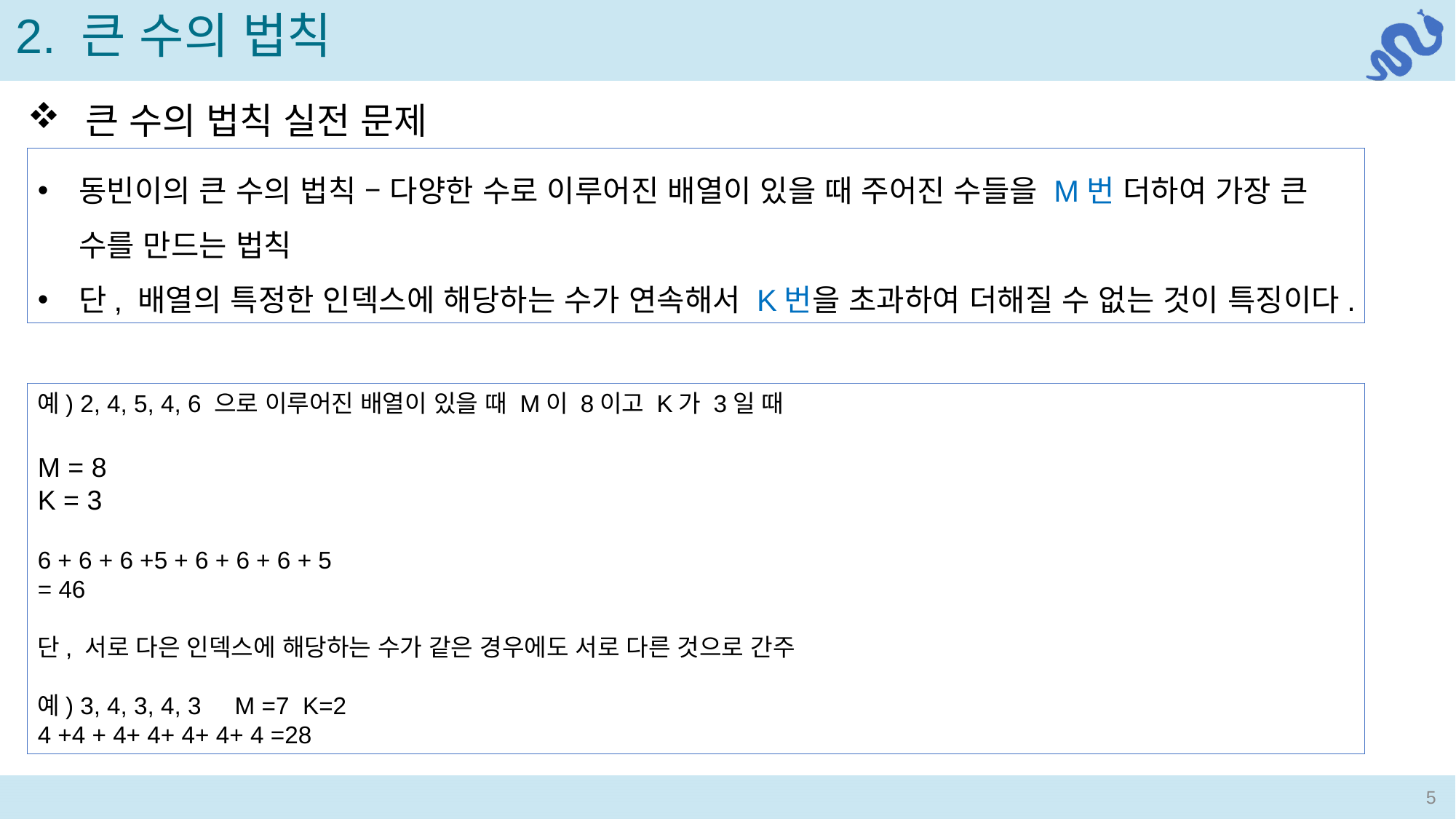

2. 큰 수의 법칙
 큰 수의 법칙 실전 문제
동빈이의 큰 수의 법칙 – 다양한 수로 이루어진 배열이 있을 때 주어진 수들을 M번 더하여 가장 큰 수를 만드는 법칙
단, 배열의 특정한 인덱스에 해당하는 수가 연속해서 K번을 초과하여 더해질 수 없는 것이 특징이다.
예) 2, 4, 5, 4, 6 으로 이루어진 배열이 있을 때 M이 8이고 K가 3일 때

M = 8
K = 3

6 + 6 + 6 +5 + 6 + 6 + 6 + 5
= 46

단, 서로 다은 인덱스에 해당하는 수가 같은 경우에도 서로 다른 것으로 간주

예) 3, 4, 3, 4, 3     M =7  K=2
4 +4 + 4+ 4+ 4+ 4+ 4 =28
5